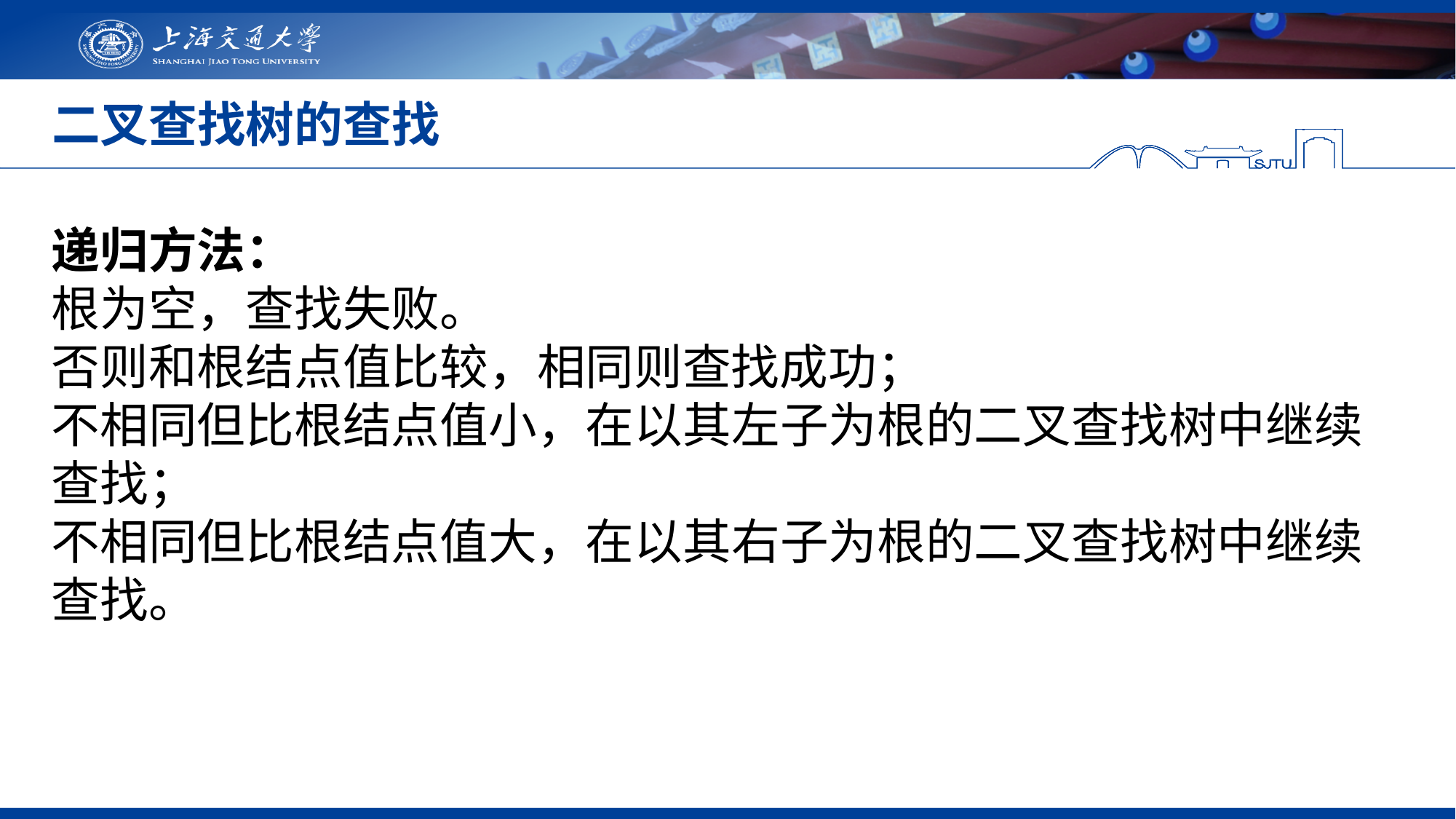

# 二叉查找树的查找
递归方法：
根为空，查找失败。
否则和根结点值比较，相同则查找成功；
不相同但比根结点值小，在以其左子为根的二叉查找树中继续查找；
不相同但比根结点值大，在以其右子为根的二叉查找树中继续查找。